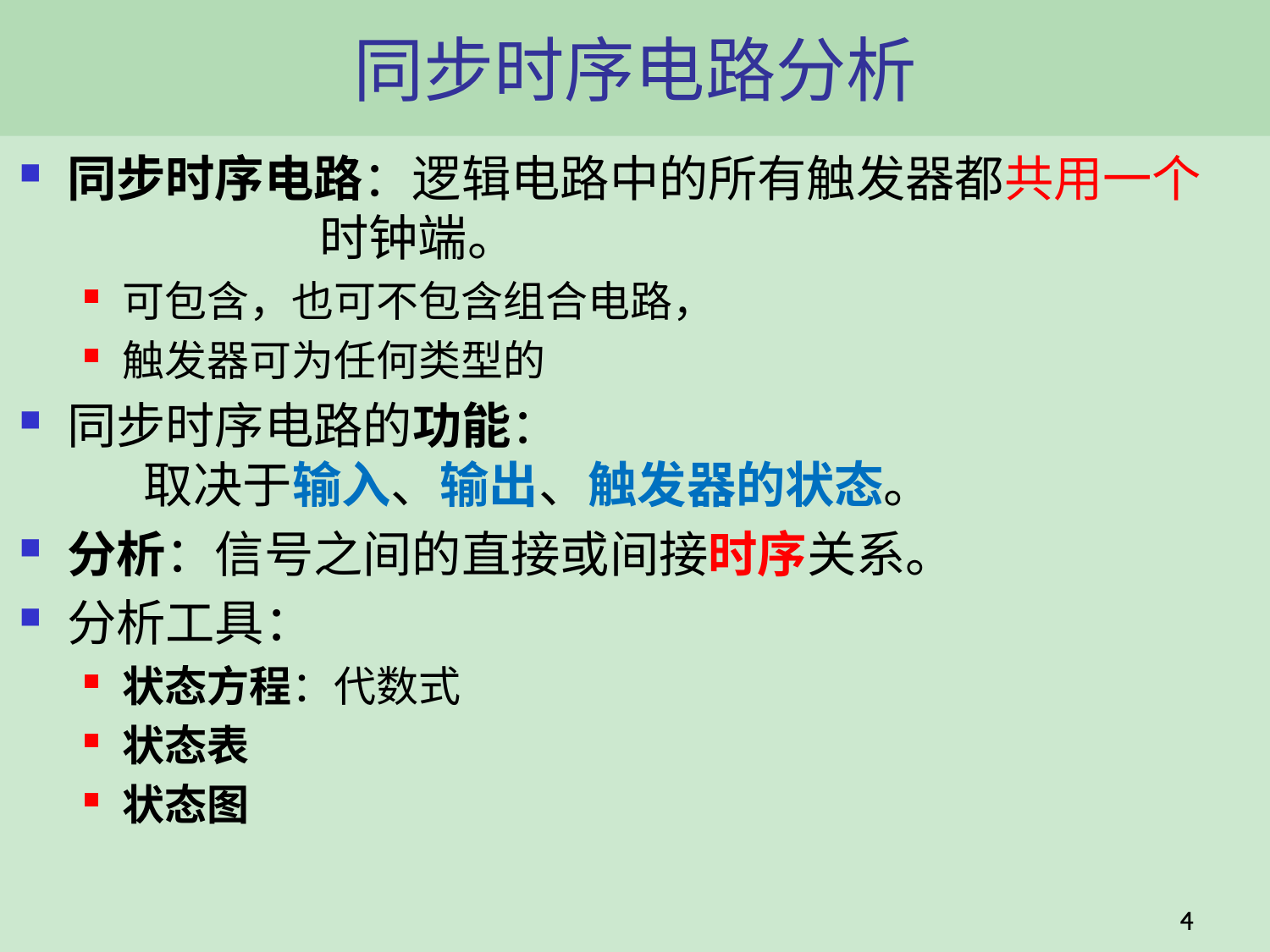

# 同步时序电路分析
同步时序电路：逻辑电路中的所有触发器都共用一个
                       时钟端。
可包含，也可不包含组合电路，
触发器可为任何类型的
同步时序电路的功能：
       取决于输入、输出、触发器的状态。
分析：信号之间的直接或间接时序关系。
分析工具：
状态方程：代数式
状态表
状态图
4